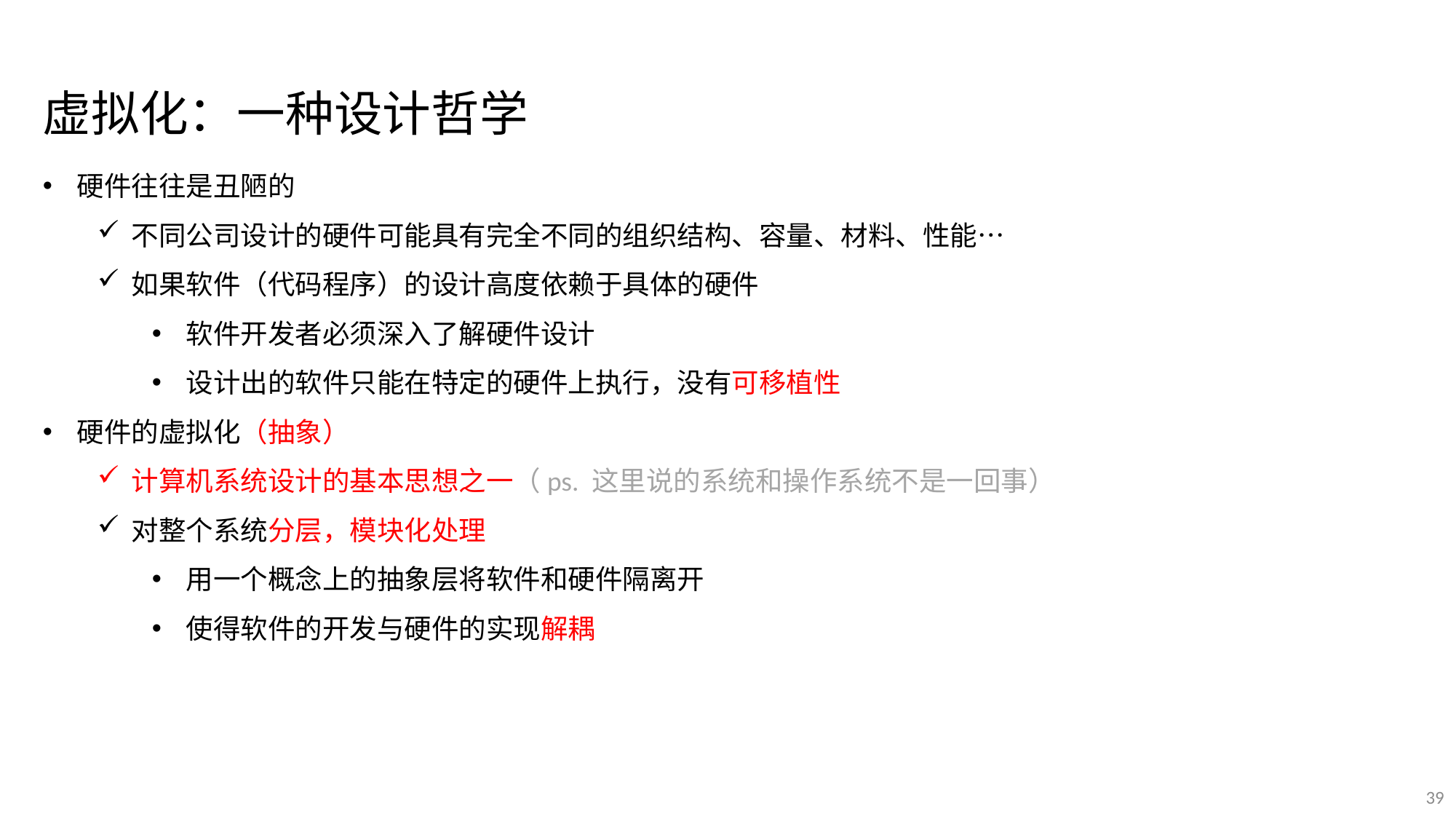

虚拟化：一种设计哲学
硬件往往是丑陋的
不同公司设计的硬件可能具有完全不同的组织结构、容量、材料、性能…
如果软件（代码程序）的设计高度依赖于具体的硬件
软件开发者必须深入了解硬件设计
设计出的软件只能在特定的硬件上执行，没有可移植性
硬件的虚拟化（抽象）
计算机系统设计的基本思想之一（ps. 这里说的系统和操作系统不是一回事）
对整个系统分层，模块化处理
用一个概念上的抽象层将软件和硬件隔离开
使得软件的开发与硬件的实现解耦
39